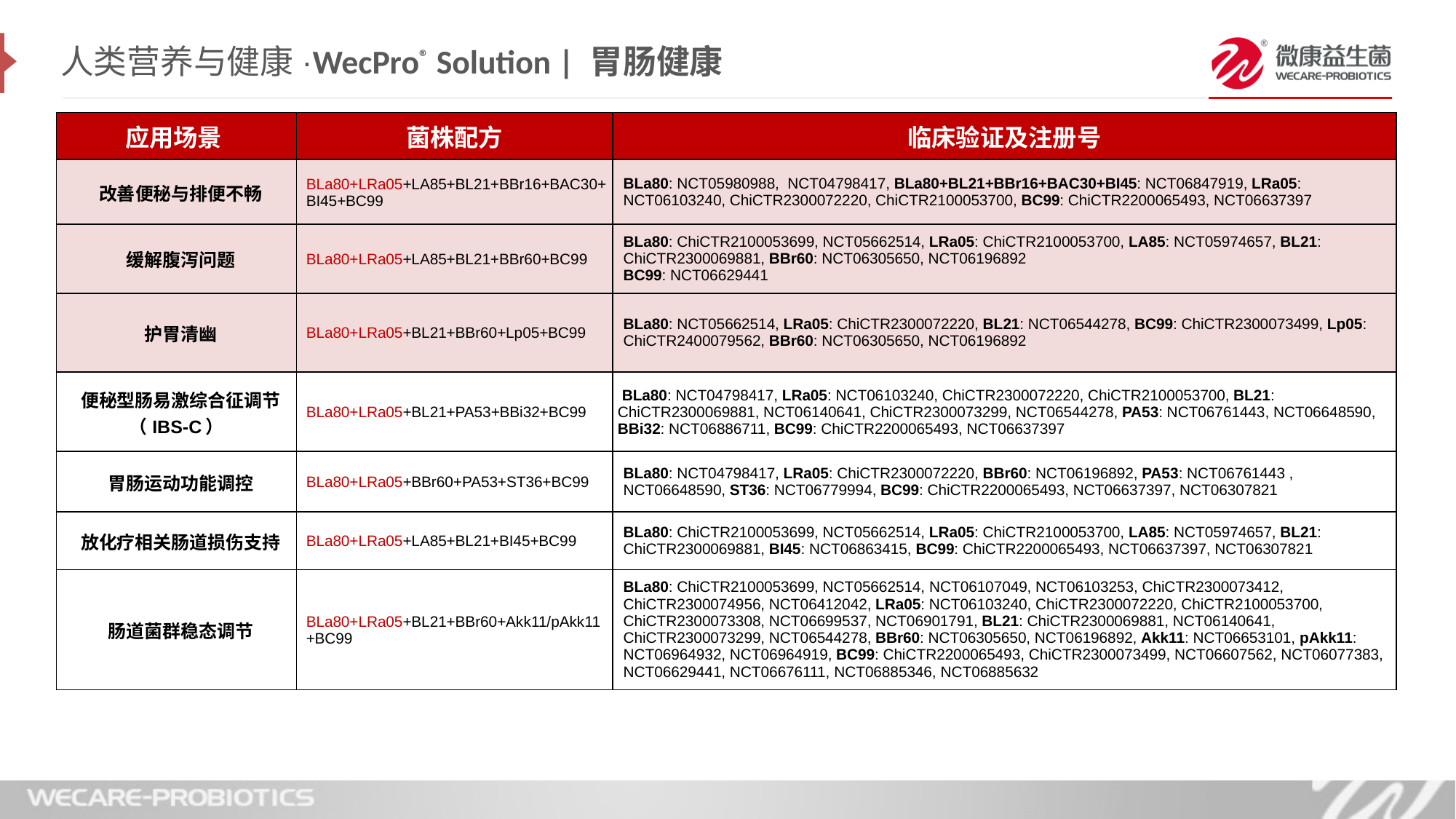

人类营养与健康·WecPro® Solution | 胃肠健康

| 应用场景 | 菌株配方 | 临床验证及注册号 |
| --- | --- | --- |
| 改善便秘与排便不畅 | BLa80+LRa05+LA85+BL21+BBr16+BAC30+ BI45+BC99 | BLa80: NCT05980988, NCT04798417, BLa80+BL21+BBr16+BAC30+BI45: NCT06847919, LRa05: NCT06103240, ChiCTR2300072220, ChiCTR2100053700, BC99: ChiCTR2200065493, NCT06637397 |
| 缓解腹泻问题 | BLa80+LRa05+LA85+BL21+BBr60+BC99 | BLa80: ChiCTR2100053699, NCT05662514, LRa05: ChiCTR2100053700, LA85: NCT05974657, BL21: ChiCTR2300069881, BBr60: NCT06305650, NCT06196892 BC99: NCT06629441 |
| 护胃清幽 | BLa80+LRa05+BL21+BBr60+Lp05+BC99 | BLa80: NCT05662514, LRa05: ChiCTR2300072220, BL21: NCT06544278, BC99: ChiCTR2300073499, Lp05: ChiCTR2400079562, BBr60: NCT06305650, NCT06196892 |
| 便秘型肠易激综合征调节（IBS-C） | BLa80+LRa05+BL21+PA53+BBi32+BC99 | BLa80: NCT04798417, LRa05: NCT06103240, ChiCTR2300072220, ChiCTR2100053700, BL21: ChiCTR2300069881, NCT06140641, ChiCTR2300073299, NCT06544278, PA53: NCT06761443, NCT06648590, BBi32: NCT06886711, BC99: ChiCTR2200065493, NCT06637397 |
| 胃肠运动功能调控 | BLa80+LRa05+BBr60+PA53+ST36+BC99 | BLa80: NCT04798417, LRa05: ChiCTR2300072220, BBr60: NCT06196892, PA53: NCT06761443 , NCT06648590, ST36: NCT06779994, BC99: ChiCTR2200065493, NCT06637397, NCT06307821 |
| 放化疗相关肠道损伤支持 | BLa80+LRa05+LA85+BL21+BI45+BC99 | BLa80: ChiCTR2100053699, NCT05662514, LRa05: ChiCTR2100053700, LA85: NCT05974657, BL21: ChiCTR2300069881, BI45: NCT06863415, BC99: ChiCTR2200065493, NCT06637397, NCT06307821 |
| 肠道菌群稳态调节 | BLa80+LRa05+BL21+BBr60+Akk11/pAkk11 +BC99 | BLa80: ChiCTR2100053699, NCT05662514, NCT06107049, NCT06103253, ChiCTR2300073412, ChiCTR2300074956, NCT06412042, LRa05: NCT06103240, ChiCTR2300072220, ChiCTR2100053700, ChiCTR2300073308, NCT06699537, NCT06901791, BL21: ChiCTR2300069881, NCT06140641, ChiCTR2300073299, NCT06544278, BBr60: NCT06305650, NCT06196892, Akk11: NCT06653101, pAkk11: NCT06964932, NCT06964919, BC99: ChiCTR2200065493, ChiCTR2300073499, NCT06607562, NCT06077383, NCT06629441, NCT06676111, NCT06885346, NCT06885632 |